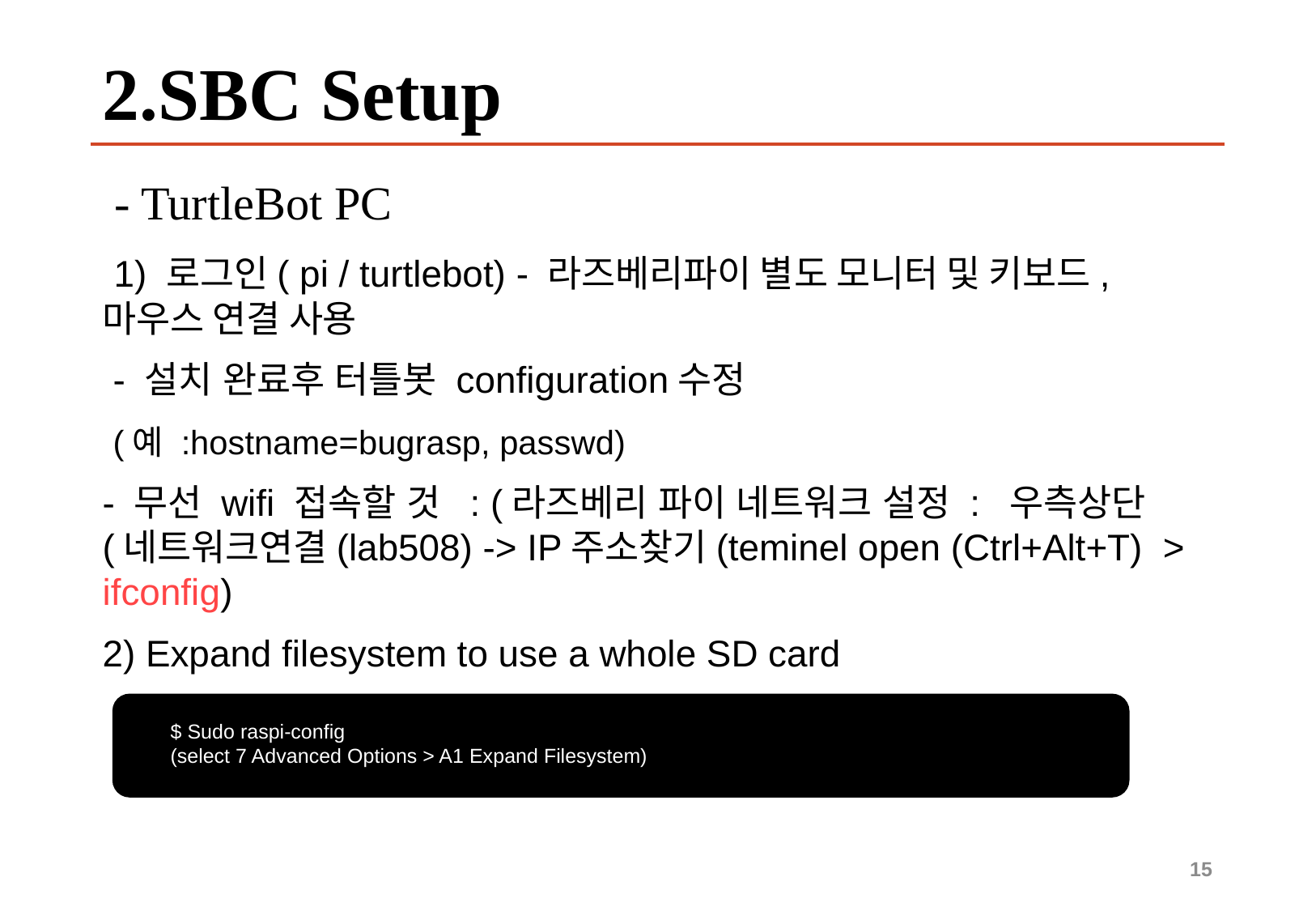

# 2.SBC Setup
 - TurtleBot PC
 1) 로그인( pi / turtlebot) - 라즈베리파이 별도 모니터 및 키보드, 마우스 연결 사용
 - 설치 완료후 터틀봇 configuration수정
 (예 :hostname=bugrasp, passwd)
- 무선 wifi 접속할 것  : (라즈베리 파이 네트워크 설정 :  우측상단 (네트워크연결(lab508) -> IP주소찾기(teminel open (Ctrl+Alt+T)  > ifconfig)
2) Expand filesystem to use a whole SD card

$ Sudo raspi-config
(select 7 Advanced Options > A1 Expand Filesystem)

15